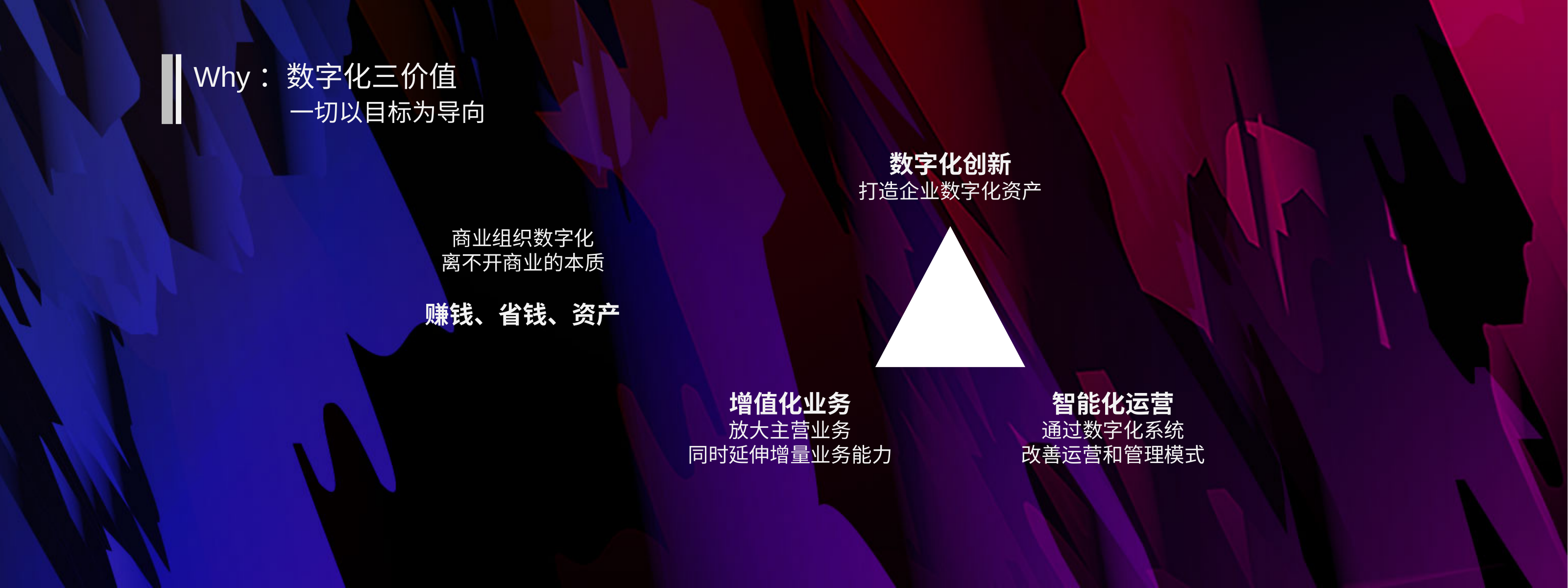

Why：数字化三价值
              一切以目标为导向
数字化创新
打造企业数字化资产
商业组织数字化
离不开商业的本质

赚钱、省钱、资产

增值化业务
放大主营业务
同时延伸增量业务能力
智能化运营
通过数字化系统
改善运营和管理模式